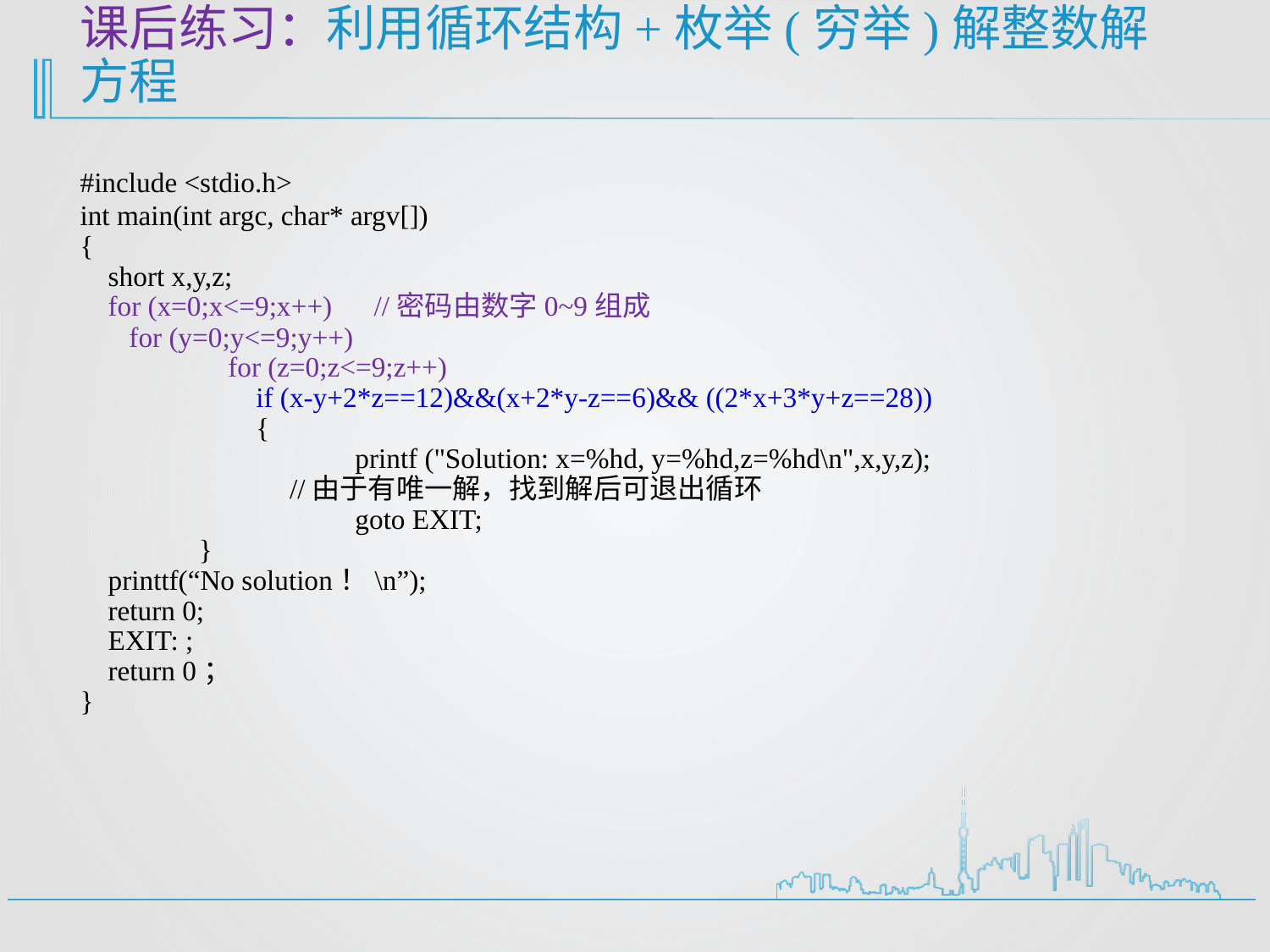

# 课后练习：利用循环结构+枚举(穷举)解整数解方程
#include <stdio.h>
int main(int argc, char* argv[])
{
    short x,y,z;
    for (x=0;x<=9;x++)      //密码由数字0~9组成
       for (y=0;y<=9;y++)
    	   for (z=0;z<=9;z++)
	       if (x-y+2*z==12)&&(x+2*y-z==6)&& ((2*x+3*y+z==28))
	       {
		   printf ("Solution: x=%hd, y=%hd,z=%hd\n",x,y,z);
                              //由于有唯一解，找到解后可退出循环
		   goto EXIT;
                 }
    printtf(“No solution！\n”);
    return 0;
    EXIT: ;
    return 0；
}